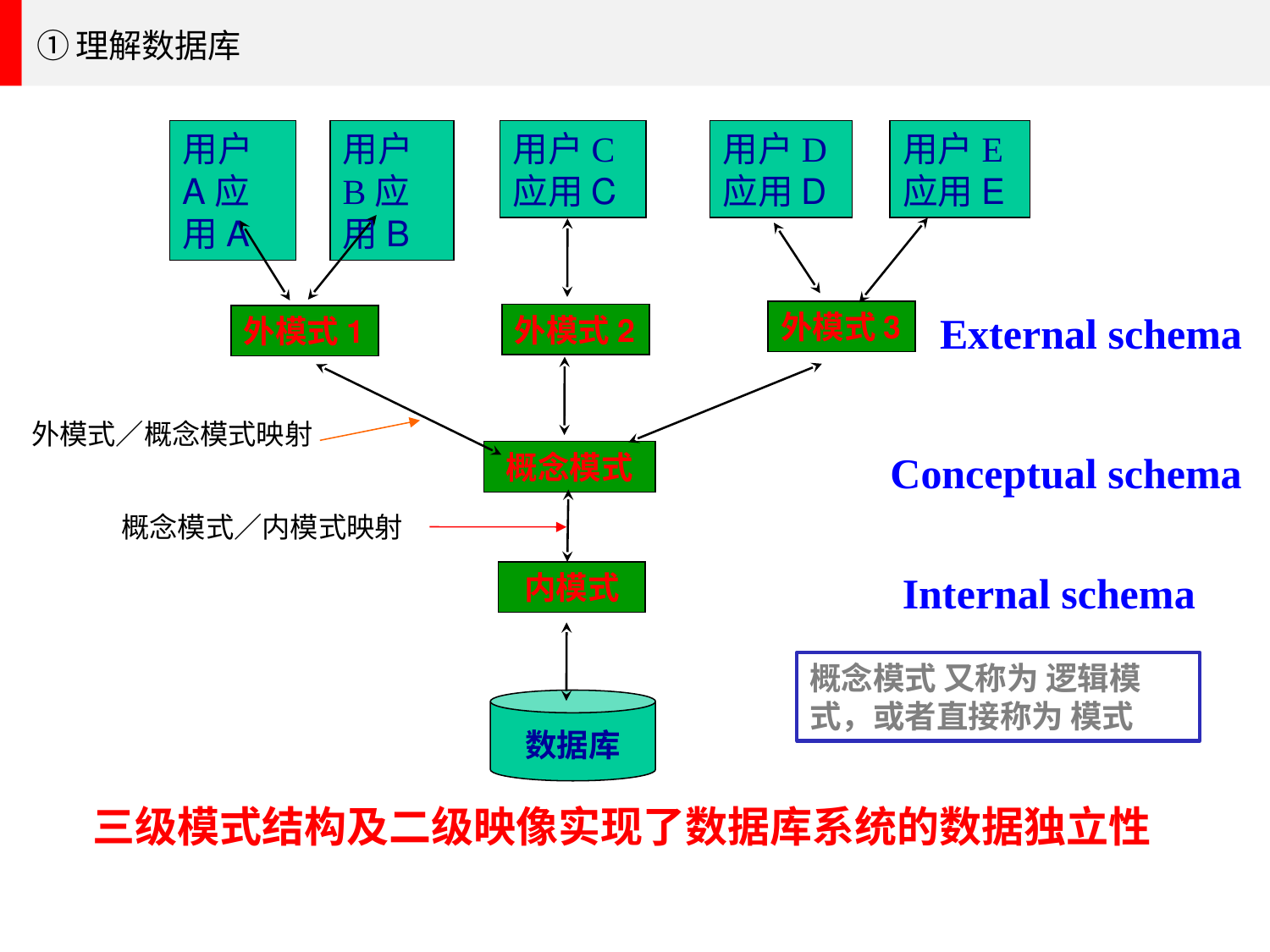

①理解数据库
用户A应用A
用户B应用B
用户C应用C
用户D应用D
用户E应用E

External schema
外模式3
外模式2
外模式1

外模式／概念模式映射

Conceptual schema
概念模式

概念模式／内模式映射

Internal schema
内模式

概念模式 又称为 逻辑模式，或者直接称为 模式

数据库
三级模式结构及二级映像实现了数据库系统的数据独立性